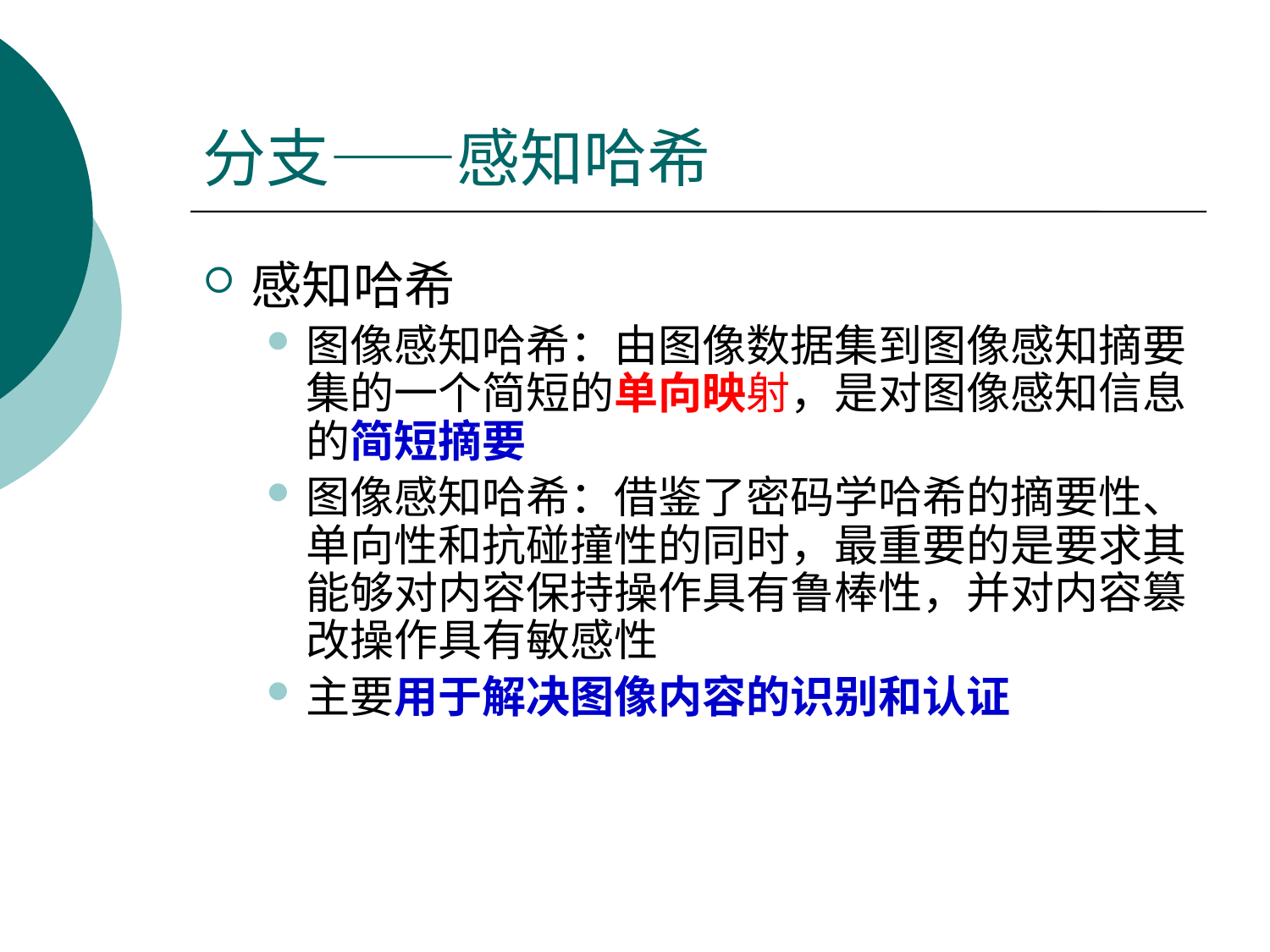

# 分支——感知哈希
感知哈希
图像感知哈希：由图像数据集到图像感知摘要集的一个简短的单向映射，是对图像感知信息的简短摘要
图像感知哈希：借鉴了密码学哈希的摘要性、单向性和抗碰撞性的同时，最重要的是要求其能够对内容保持操作具有鲁棒性，并对内容篡改操作具有敏感性
主要用于解决图像内容的识别和认证